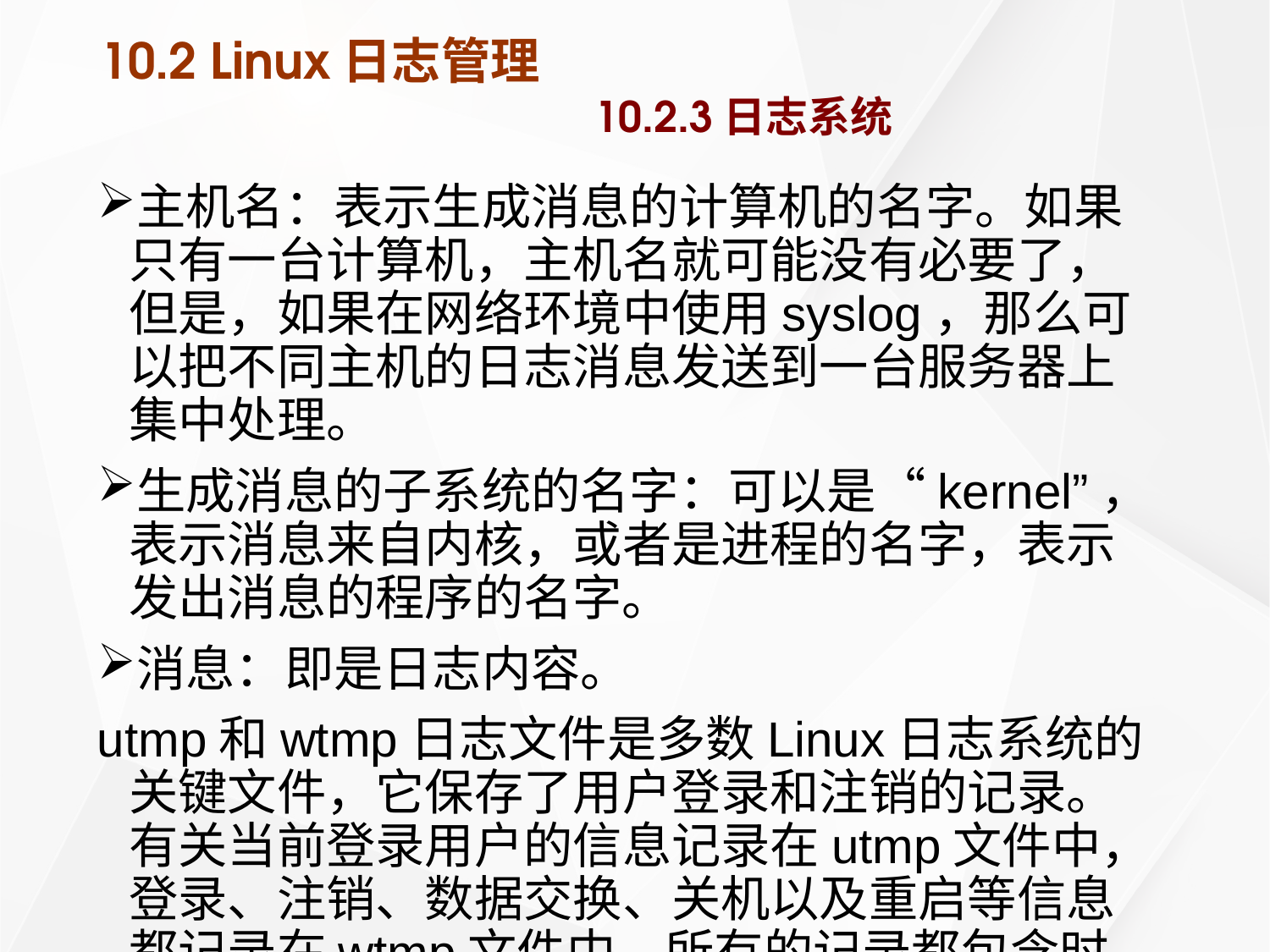

# 10.2 Linux日志管理 10.2.3日志系统
主机名：表示生成消息的计算机的名字。如果只有一台计算机，主机名就可能没有必要了，但是，如果在网络环境中使用syslog，那么可以把不同主机的日志消息发送到一台服务器上集中处理。
生成消息的子系统的名字：可以是“kernel”，表示消息来自内核，或者是进程的名字，表示发出消息的程序的名字。
消息：即是日志内容。
utmp和wtmp日志文件是多数Linux日志系统的关键文件，它保存了用户登录和注销的记录。有关当前登录用户的信息记录在utmp文件中，登录、注销、数据交换、关机以及重启等信息都记录在wtmp文件中。所有的记录都包含时间戳（即文件的创建、修改和访问时间）。在Linux系统中wtmp和utmp是二进制文件，可以使用last命令来查看wtmp文件内容。其使用格式如下：
last  [选项]